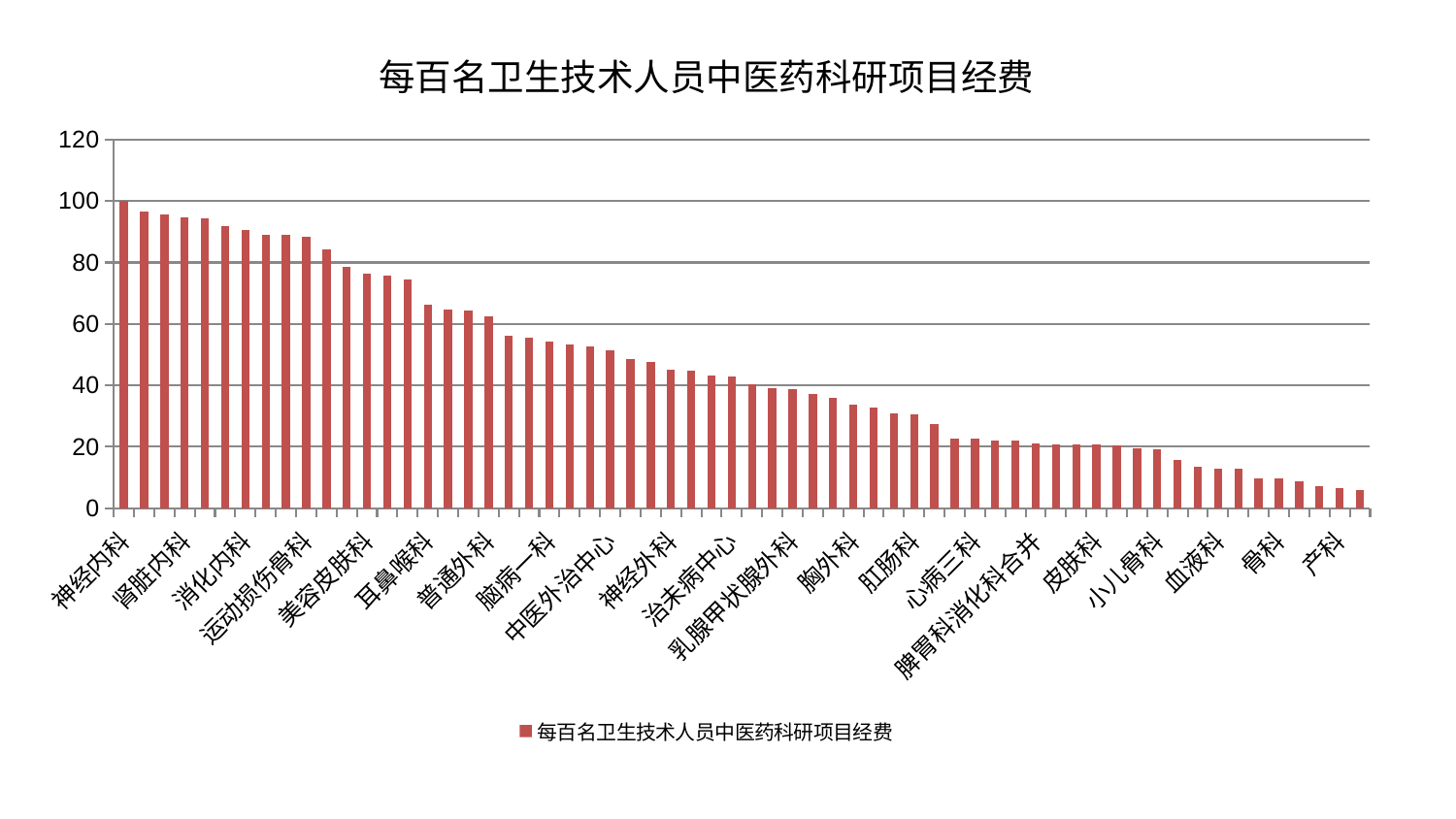

### Chart: 每百名卫生技术人员中医药科研项目经费

| Category | 每百名卫生技术人员中医药科研项目经费 |
|---|---|
| 神经内科 | 100.0 |
| 肝病科 | 96.73459055868962 |
| 医院 | 95.71722552142435 |
| 肾脏内科 | 94.77941278299477 |
| 针灸科 | 94.47253115892222 |
| 中医经典科 | 91.73830605122691 |
| 消化内科 | 90.64601594380899 |
| 康复科 | 89.0786503215155 |
| 重症医学科 | 88.94965396493971 |
| 运动损伤骨科 | 88.47627983593843 |
| 脑病三科 | 84.28687574301635 |
| 小儿推拿科 | 78.52203087601278 |
| 美容皮肤科 | 76.41169318783989 |
| 男科 | 75.90684718071184 |
| 心病二科 | 74.49772526114869 |
| 耳鼻喉科 | 66.20055579425939 |
| 妇二科 | 64.78408719676254 |
| 西区重症医学科 | 64.29875678251179 |
| 普通外科 | 62.4783570339687 |
| 东区重症医学科 | 56.210723331506266 |
| 心血管内科 | 55.40014538994662 |
| 脑病一科 | 54.302571016690194 |
| 泌尿外科 | 53.392358524255684 |
| 显微骨科 | 52.754570019788986 |
| 中医外治中心 | 51.503520163235954 |
| 妇科 | 48.713176582399235 |
| 呼吸内科 | 47.50441316843887 |
| 神经外科 | 45.09078066102957 |
| 身心医学科 | 44.915700786200134 |
| 东区肾病科 | 43.30400833002035 |
| 治未病中心 | 42.77274455752666 |
| 推拿科 | 40.441080317752416 |
| 脑病二科 | 39.0189438121813 |
| 乳腺甲状腺外科 | 38.67883954437178 |
| 肿瘤内科 | 37.35181531771806 |
| 内分泌科 | 35.775636788914916 |
| 胸外科 | 33.869041496783865 |
| 老年医学科 | 32.86500061913208 |
| 综合内科 | 30.95433069574443 |
| 肛肠科 | 30.560291454751038 |
| 肝胆外科 | 27.43835437989974 |
| 眼科 | 22.69505006712044 |
| 心病三科 | 22.57803566439659 |
| 儿科 | 21.97260563729653 |
| 脊柱骨科 | 21.890526171171327 |
| 脾胃科消化科合并 | 21.071463160696485 |
| 脾胃病科 | 20.890831471170852 |
| 肾病科 | 20.844887612089224 |
| 皮肤科 | 20.78220226867829 |
| 口腔科 | 20.423400273998297 |
| 风湿病科 | 19.579382399959663 |
| 小儿骨科 | 19.19155366392386 |
| 创伤骨科 | 15.871153045899009 |
| 心病一科 | 13.487186845852012 |
| 血液科 | 12.983143633059958 |
| 妇科妇二科合并 | 12.758267007642948 |
| 周围血管科 | 9.854555283676282 |
| 骨科 | 9.754227052367032 |
| 关节骨科 | 8.853105010055712 |
| 微创骨科 | 7.3145577850928705 |
| 产科 | 6.718767224394805 |
| 心病四科 | 6.073576391344896 |
43